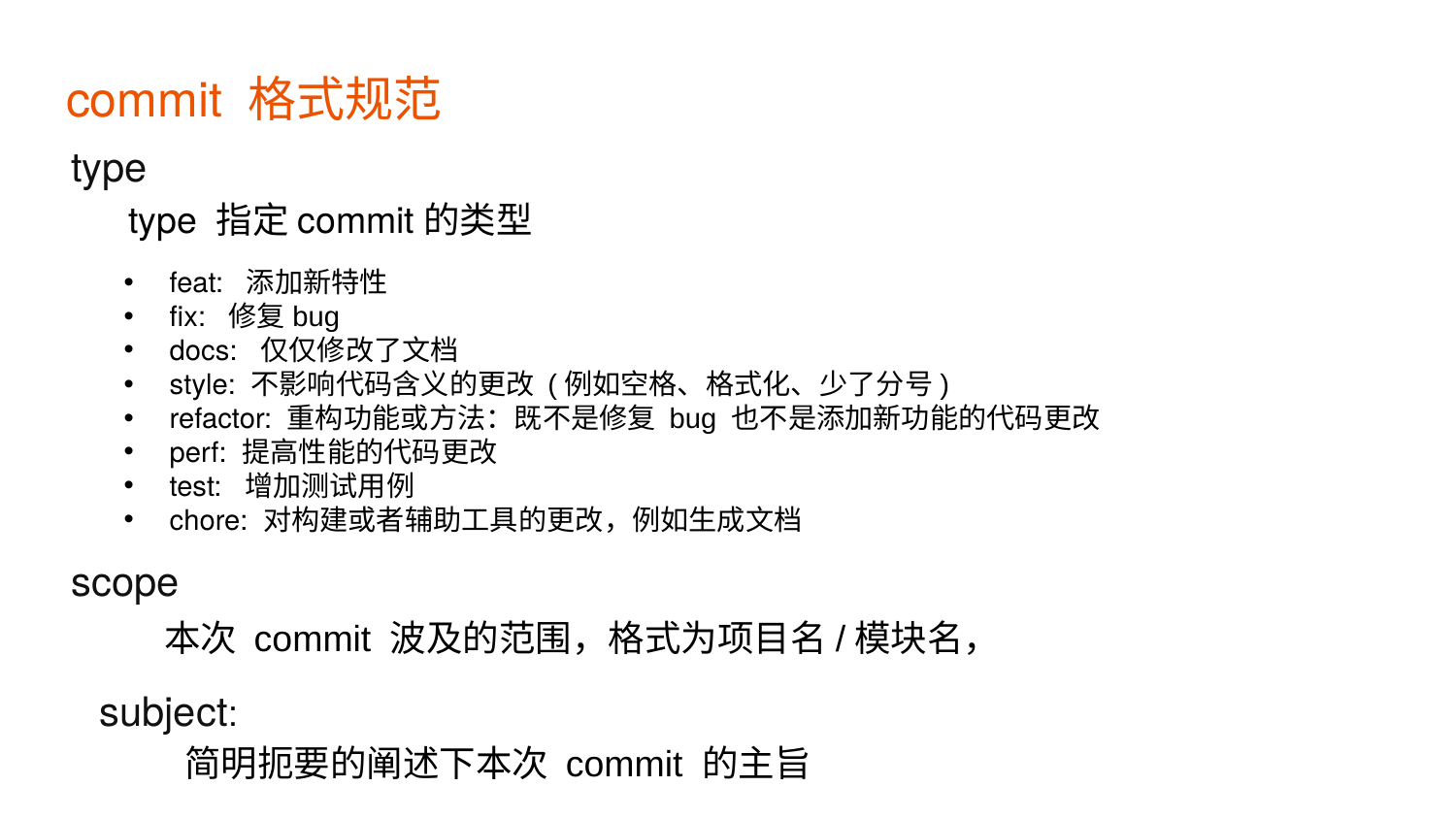

# commit 格式规范
type
type 指定commit的类型
feat:  添加新特性
fix:  修复bug
docs:  仅仅修改了文档
style: 不影响代码含义的更改 (例如空格、格式化、少了分号)
refactor: 重构功能或方法：既不是修复 bug 也不是添加新功能的代码更改
perf: 提高性能的代码更改
test:  增加测试用例
chore: 对构建或者辅助工具的更改，例如生成文档
scope
 本次 commit 波及的范围，格式为项目名/模块名，
subject:
简明扼要的阐述下本次 commit 的主旨